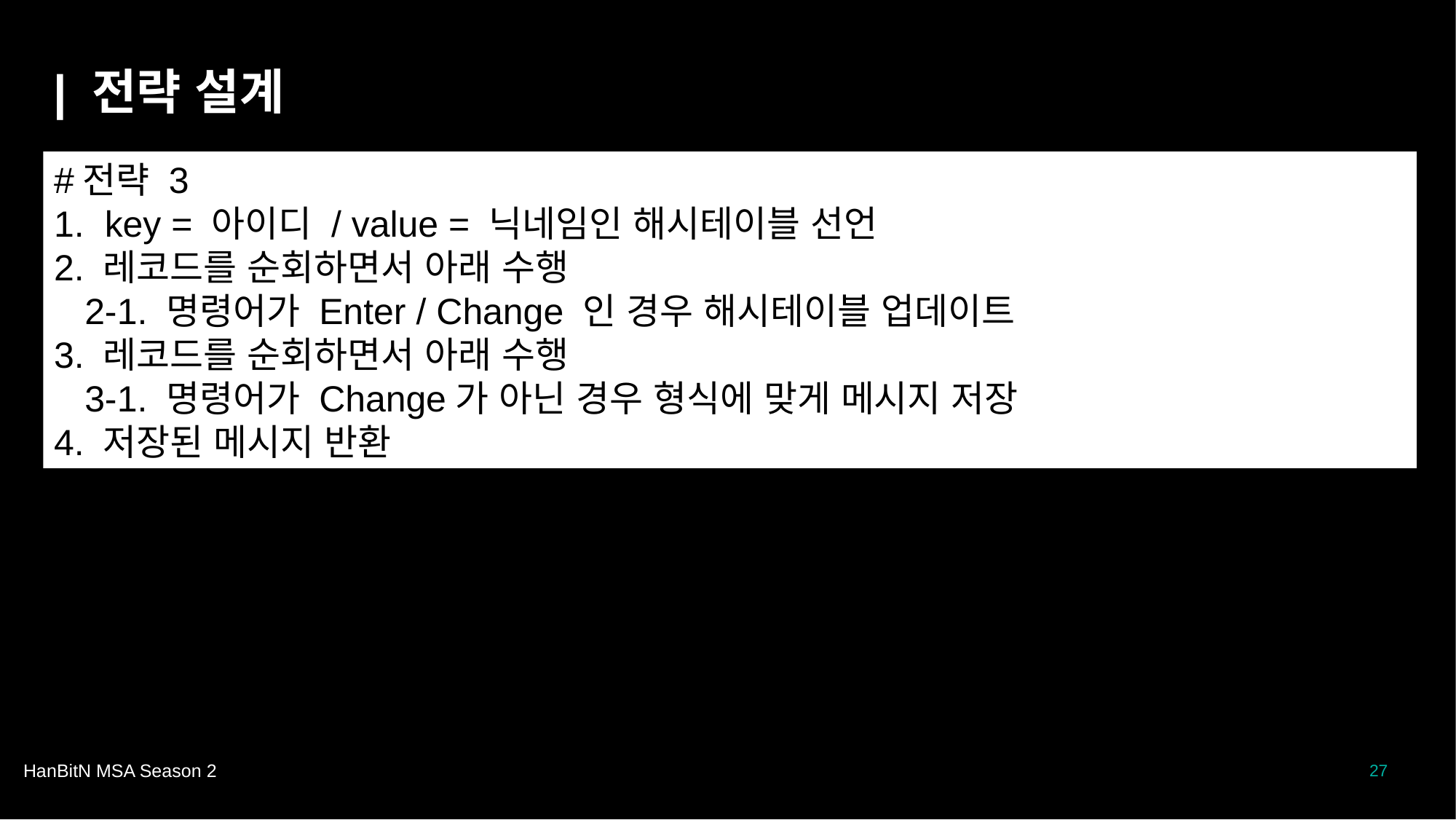

| 전략 설계
#전략 3
1.  key = 아이디 / value = 닉네임인 해시테이블 선언
2. 레코드를 순회하면서 아래 수행
   2-1. 명령어가 Enter / Change 인 경우 해시테이블 업데이트
3. 레코드를 순회하면서 아래 수행
   3-1. 명령어가 Change가 아닌 경우 형식에 맞게 메시지 저장
4. 저장된 메시지 반환